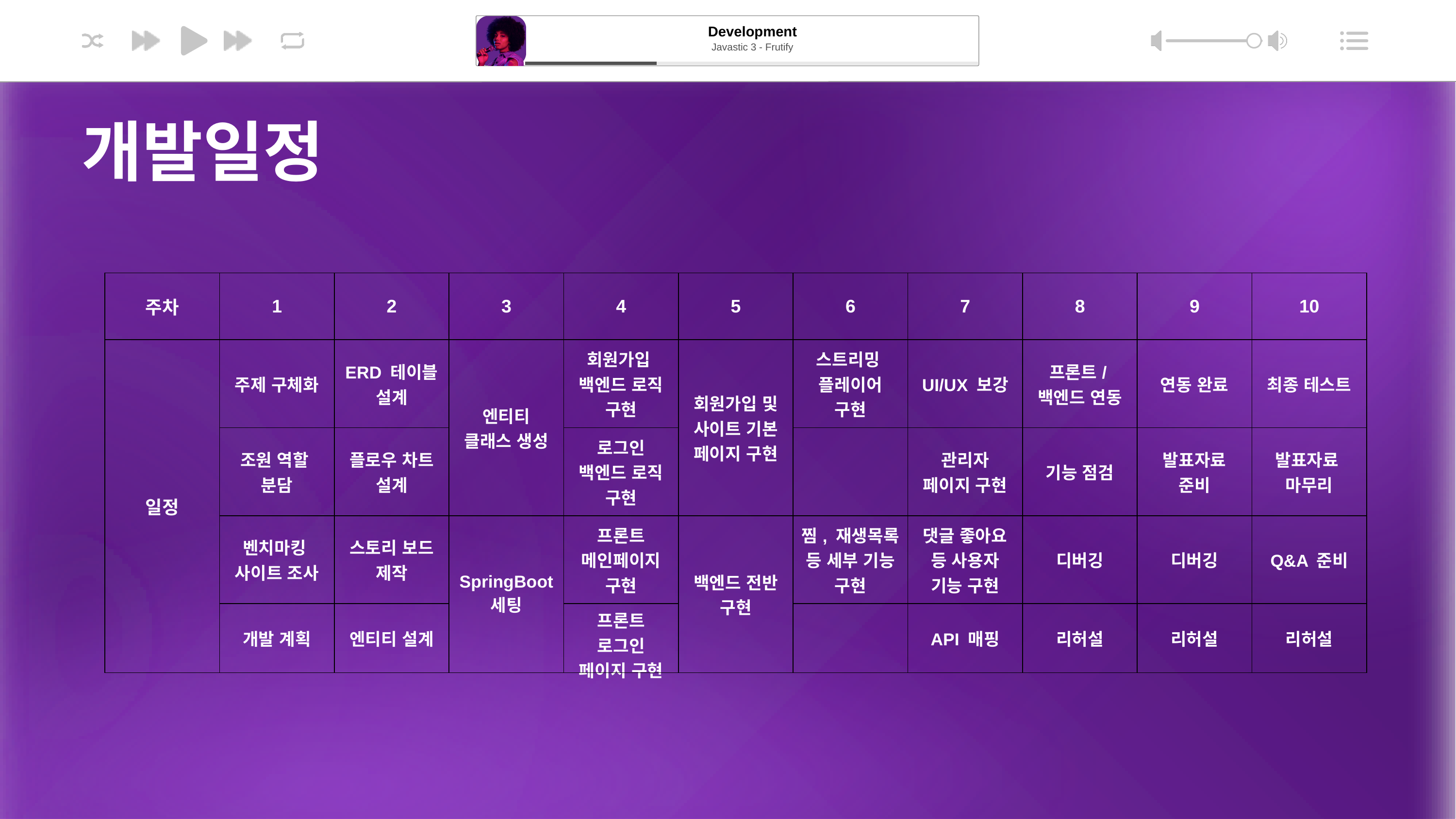

Development

Javastic 3 - Frutify

개발일정
| 주차 | 1 | 2 | 3 | 4 | 5 | 6 | 7 | 8 | 9 | 10 |
| --- | --- | --- | --- | --- | --- | --- | --- | --- | --- | --- |
| 일정 | 주제 구체화 | ERD 테이블 설계 | 엔티티 클래스 생성 | 회원가입 백엔드 로직 구현 | 회원가입 및 사이트 기본 페이지 구현 | 스트리밍 플레이어 구현 | UI/UX 보강 | 프론트/백엔드 연동 | 연동 완료 | 최종 테스트 |
|  | 조원 역할 분담 | 플로우 차트 설계 |  | 로그인 백엔드 로직 구현 |  |  | 관리자 페이지 구현 | 기능 점검 | 발표자료 준비 | 발표자료 마무리 |
|  | 벤치마킹 사이트 조사 | 스토리 보드 제작 | SpringBoot 세팅 | 프론트 메인페이지 구현 | 백엔드 전반 구현 | 찜, 재생목록 등 세부 기능 구현 | 댓글 좋아요 등 사용자 기능 구현 | 디버깅 | 디버깅 | Q&A 준비 |
|  | 개발 계획 | 엔티티 설계 |  | 프론트 로그인 페이지 구현 |  |  | API 매핑 | 리허설 | 리허설 | 리허설 |